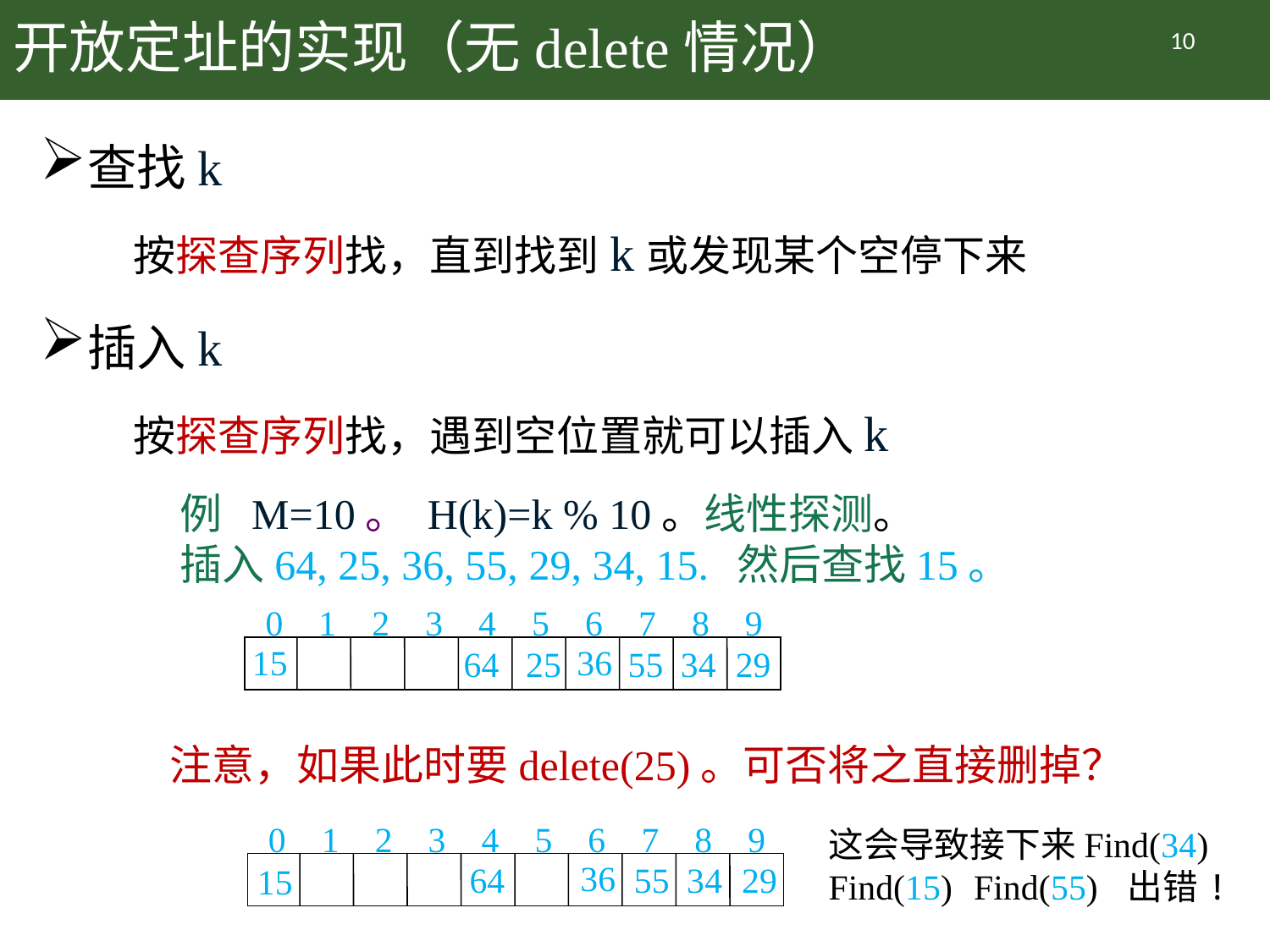

# 开放定址的实现（无delete情况）
10
查找k
    按探查序列找，直到找到k或发现某个空停下来
插入k
    按探查序列找，遇到空位置就可以插入k

例  M=10。 H(k)=k % 10。线性探测。
插入64, 25, 36, 55, 29, 34, 15.  然后查找15。
0    1    2    3    4    5    6    7    8    9
15
36
29
64
25
34
55

注意，如果此时要delete(25)。可否将之直接删掉？
0    1    2    3    4    5    6    7    8    9
这会导致接下来Find(34)
Find(15) Find(55) 出错!
36
29
64
34
55
15